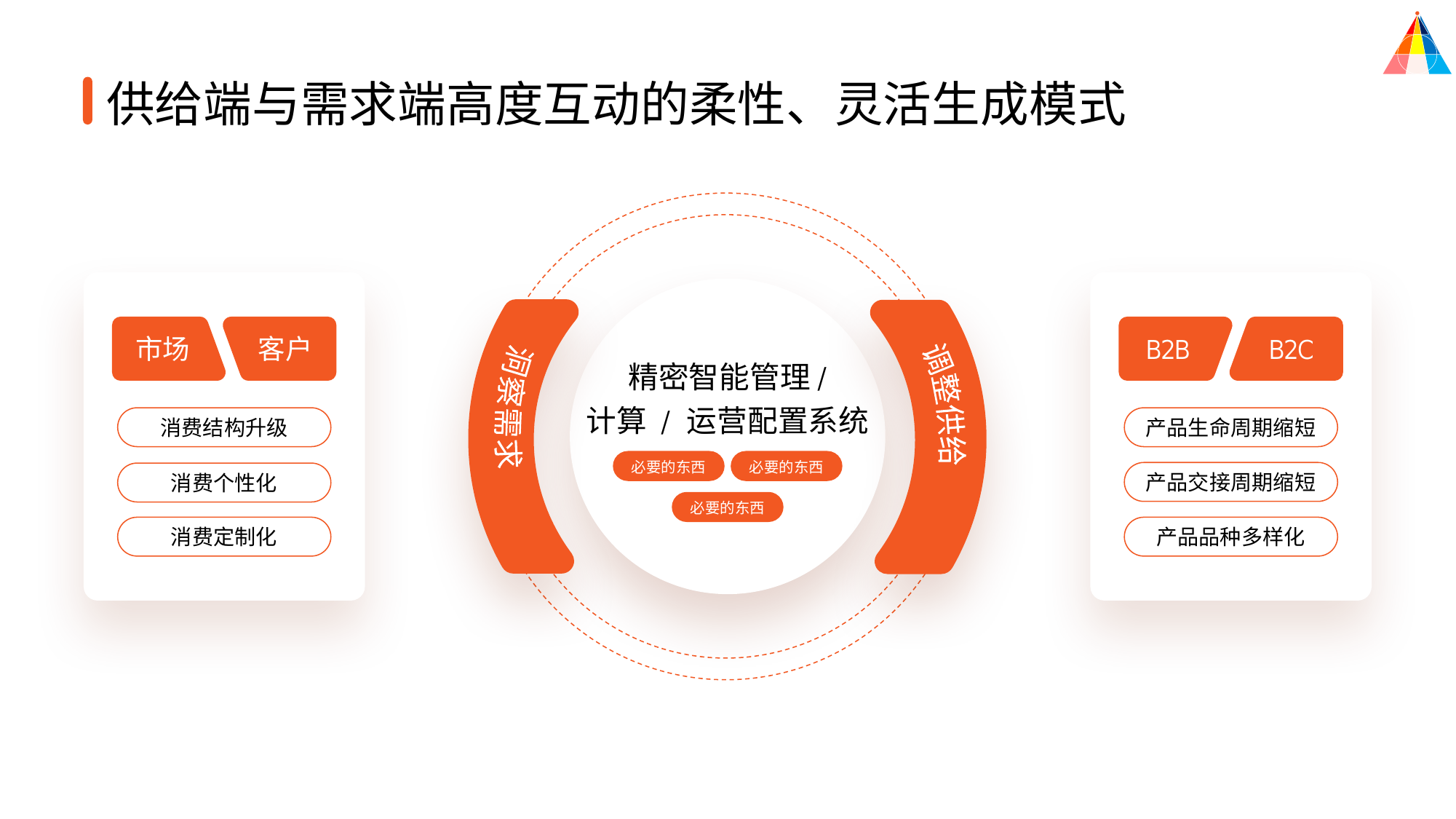

供给端与需求端高度互动的柔性、灵活生成模式

市场
客户
B2B
B2C

精密智能管理/
计算 / 运营配置系统

必要的东西

必要的东西

必要的东西
洞察需求

消费结构升级

消费个性化

消费定制化

产品生命周期缩短
调整供给

产品交接周期缩短

产品品种多样化